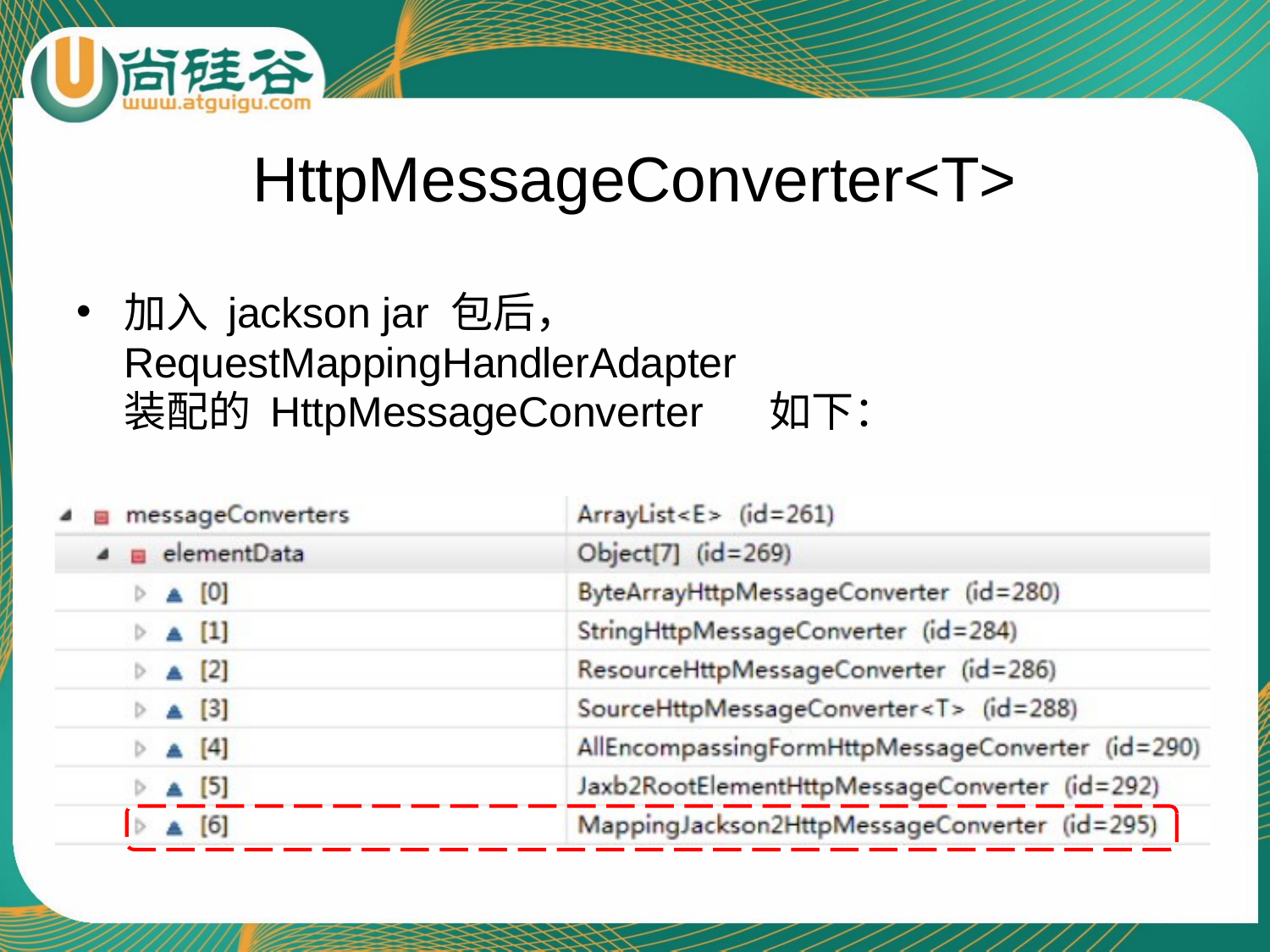

# HttpMessageConverter<T>
加入 jackson jar 包后， RequestMappingHandlerAdapter
装配的 HttpMessageConverter	如下：